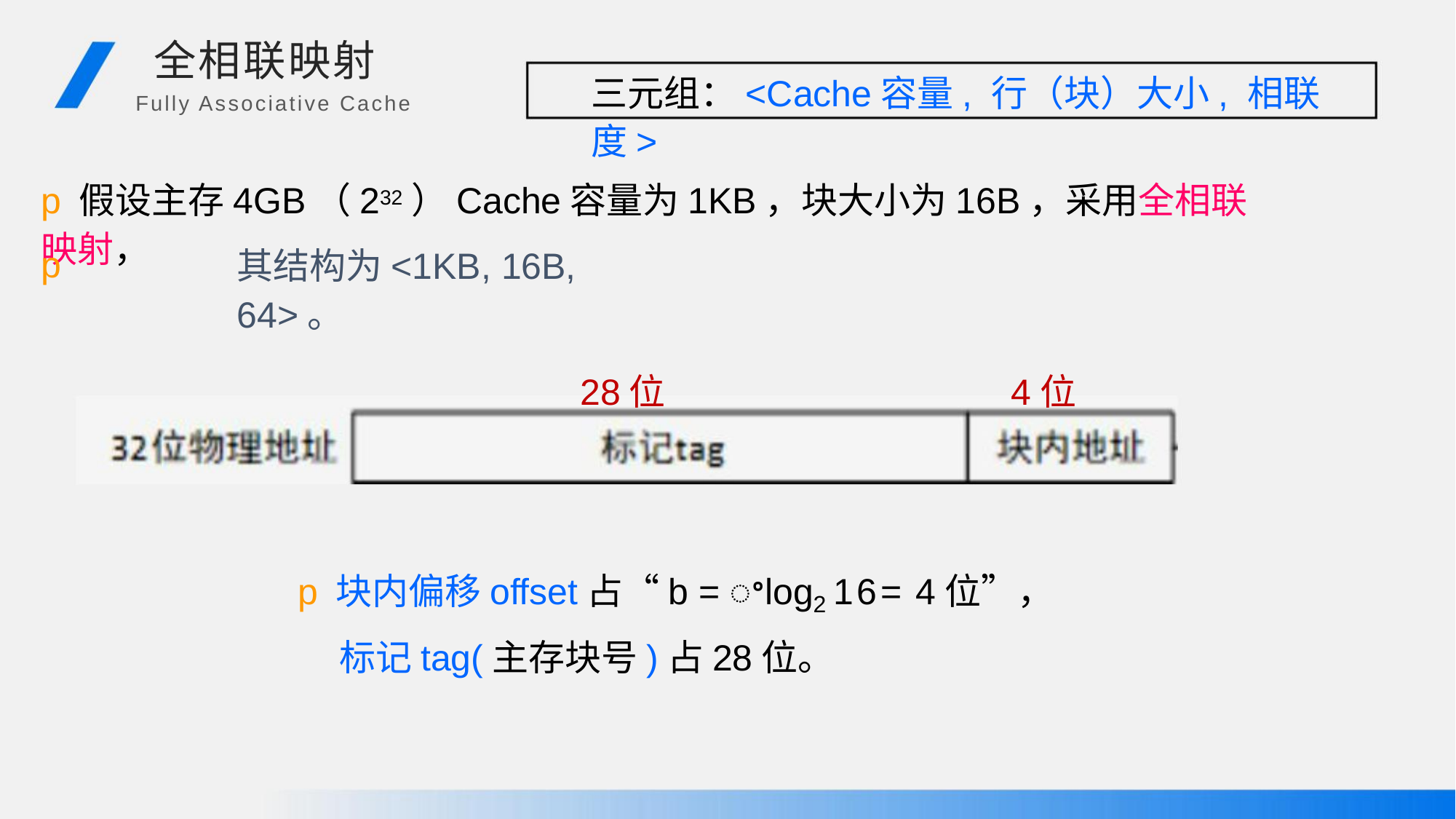

全相联映射
Fully Associative Cache
三元组：<Cache容量, 行（块）大小, 相联度>
p假设主存4GB（232）Cache容量为1KB，块大小为16B，采用全相联映射，
其结构为<1KB, 16B, 64>。
p
28位
4位
p块内偏移offset占“b = ꢀlog216= 4位”，
标记tag(主存块号)占28位。